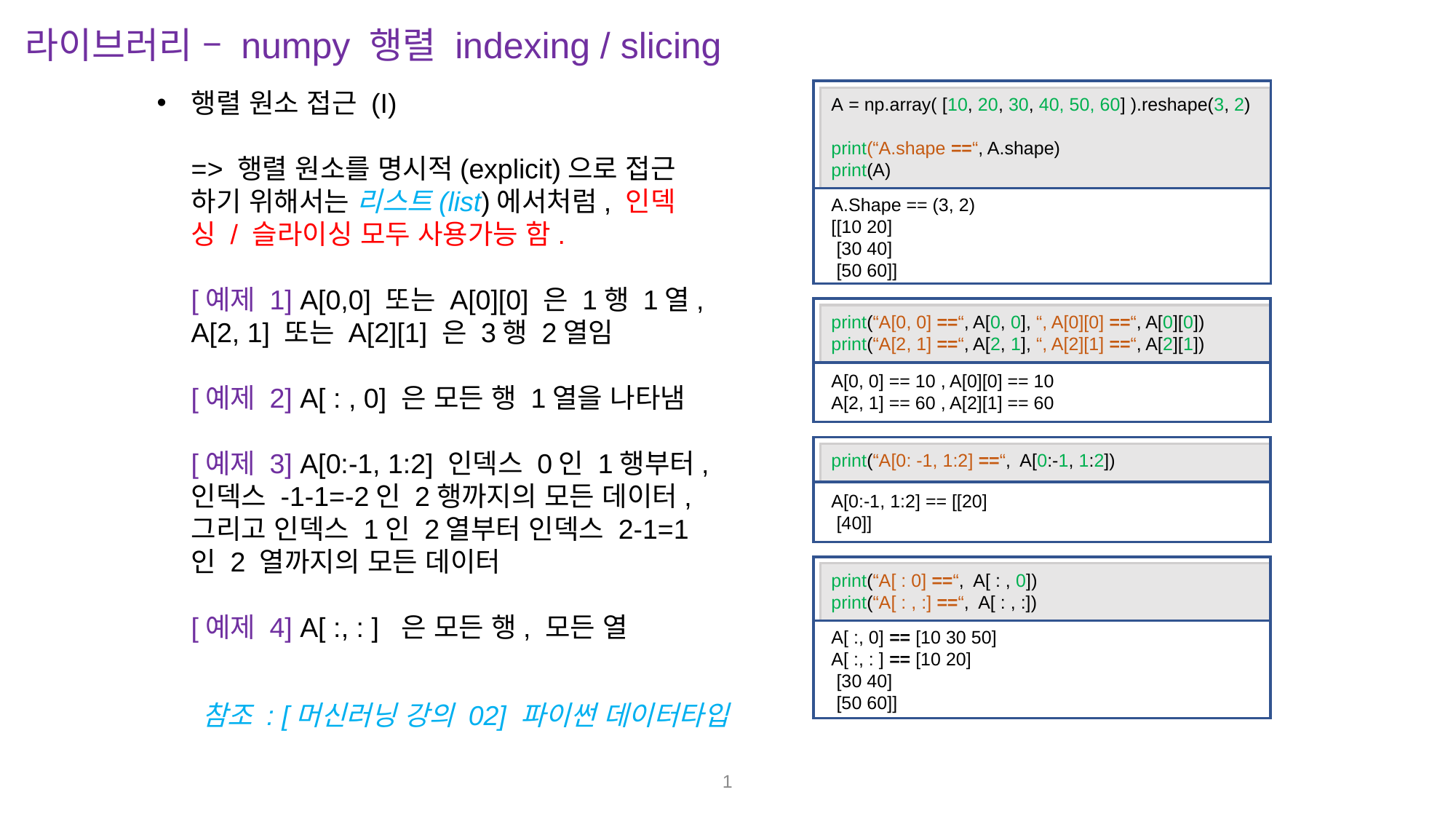

라이브러리 – numpy 행렬 indexing / slicing

A = np.array( [10, 20, 30, 40, 50, 60] ).reshape(3, 2)

print(“A.shape ==“, A.shape)
print(A)

A.Shape == (3, 2)
[[10 20]
 [30 40]
 [50 60]]

행렬 원소 접근 (I)
=> 행렬 원소를 명시적(explicit)으로 접근
하기 위해서는 리스트(list)에서처럼, 인덱
싱 / 슬라이싱 모두 사용가능 함.
[예제 1] A[0,0] 또는 A[0][0] 은 1행 1열,
A[2, 1] 또는 A[2][1] 은 3행 2열임
[예제 2] A[ : , 0] 은 모든 행 1열을 나타냄
[예제 3] A[0:-1, 1:2] 인덱스 0인 1행부터,
인덱스 -1-1=-2인 2행까지의 모든 데이터,
그리고 인덱스 1인 2열부터 인덱스 2-1=1
인 2 열까지의 모든 데이터
[예제 4] A[ :, : ]  은 모든 행, 모든 열

print(“A[0, 0] ==“, A[0, 0], “, A[0][0] ==“, A[0][0])
print(“A[2, 1] ==“, A[2, 1], “, A[2][1] ==“, A[2][1])

A[0, 0] == 10 , A[0][0] == 10
A[2, 1] == 60 , A[2][1] == 60

print(“A[0: -1, 1:2] ==“,  A[0:-1, 1:2])

A[0:-1, 1:2] == [[20]
 [40]]

print(“A[ : 0] ==“,  A[ : , 0])
print(“A[ : , :] ==“,  A[ : , :])
A[ :, 0] == [10 30 50]
A[ :, : ] == [10 20]
 [30 40]
 [50 60]]

참조 : [머신러닝 강의 02] 파이썬 데이터타입
1